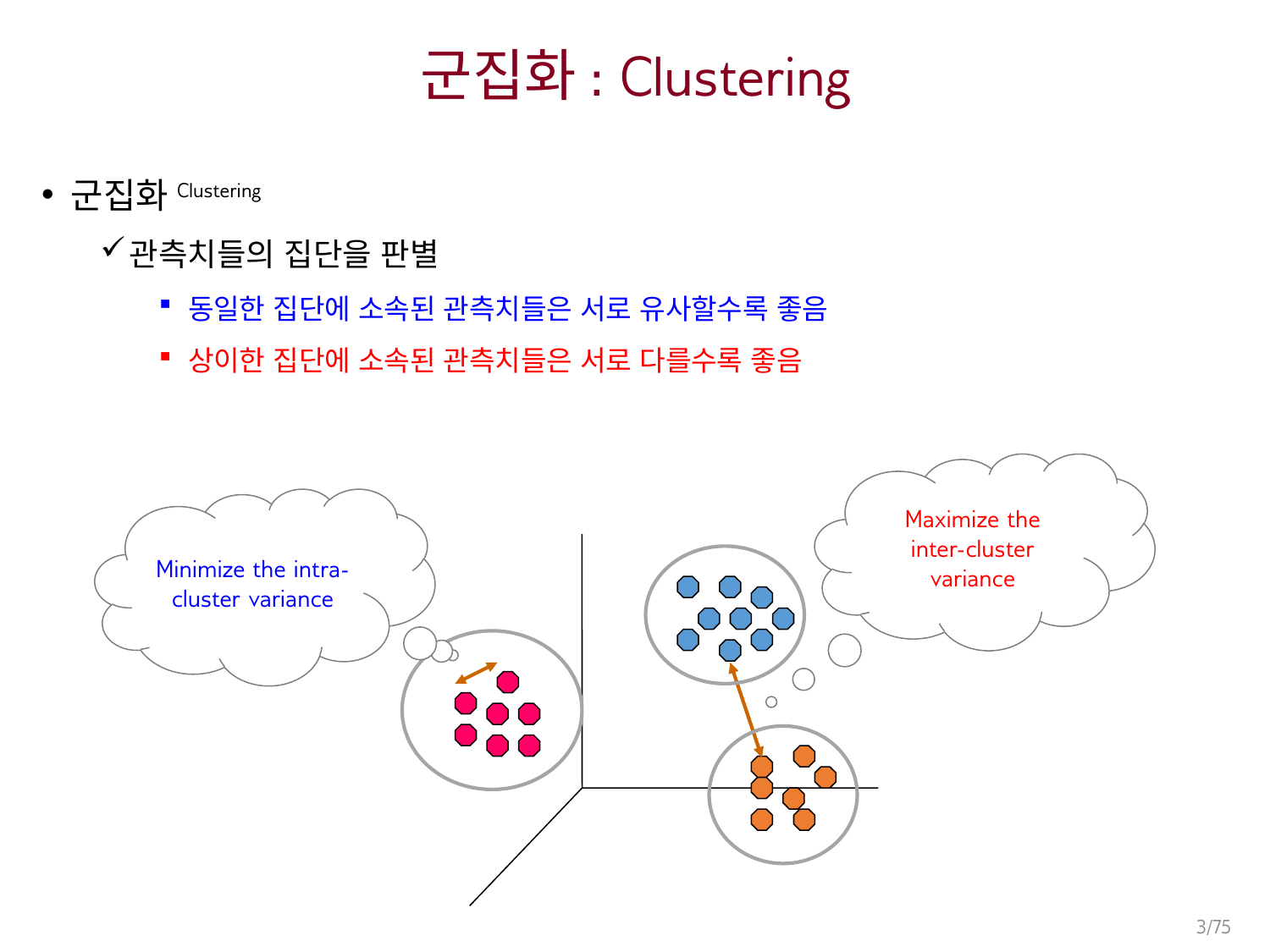

# 군집화: Clustering
군집화Clustering
관측치들의 집단을 판별
동일한 집단에 소속된 관측치들은 서로 유사할수록 좋음
상이한 집단에 소속된 관측치들은 서로 다를수록 좋음

Maximize the inter-cluster variance
Minimize the intra-cluster variance

3/75